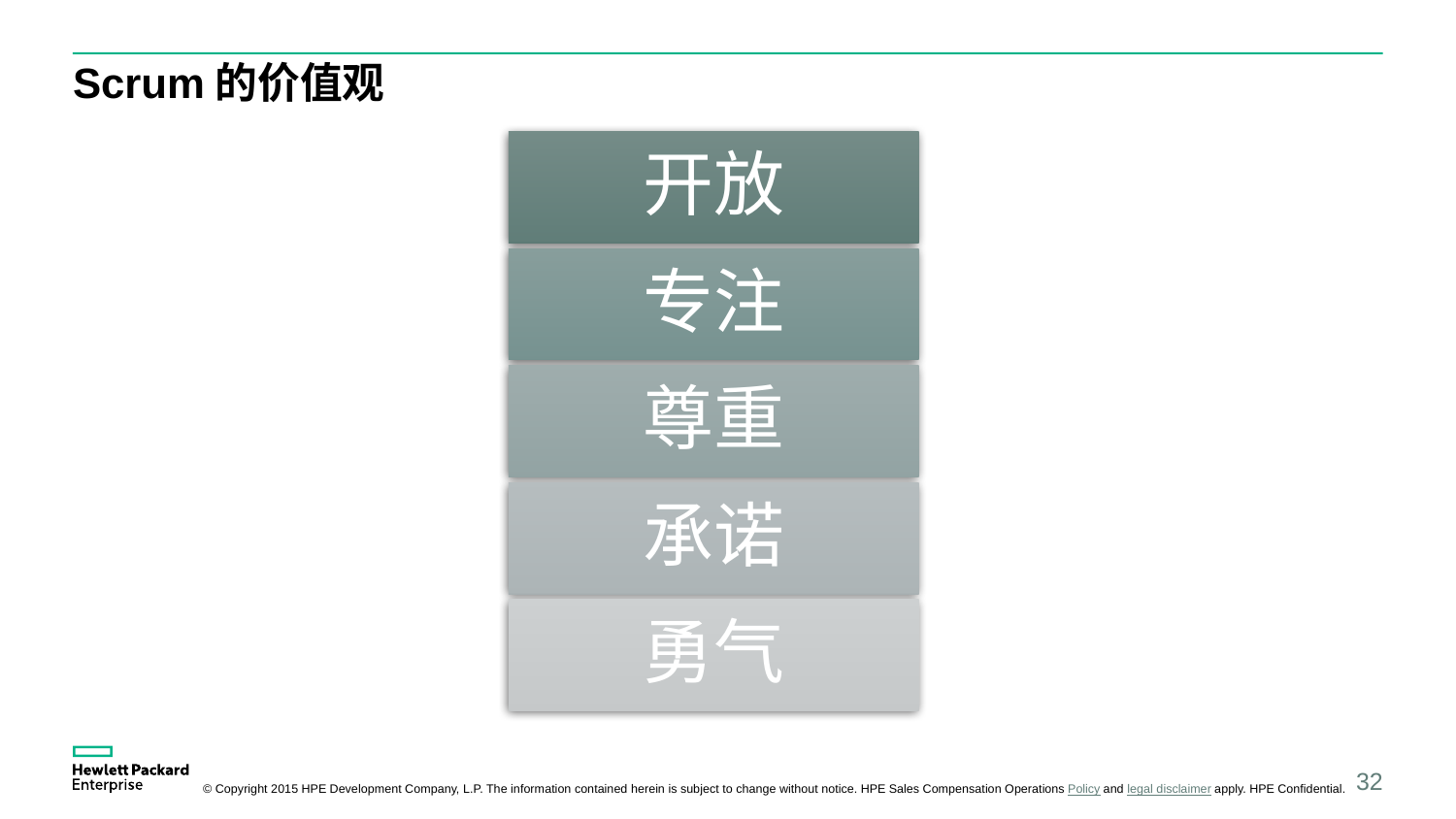

# Scrum的价值观
开放
专注
尊重
承诺
勇气
32